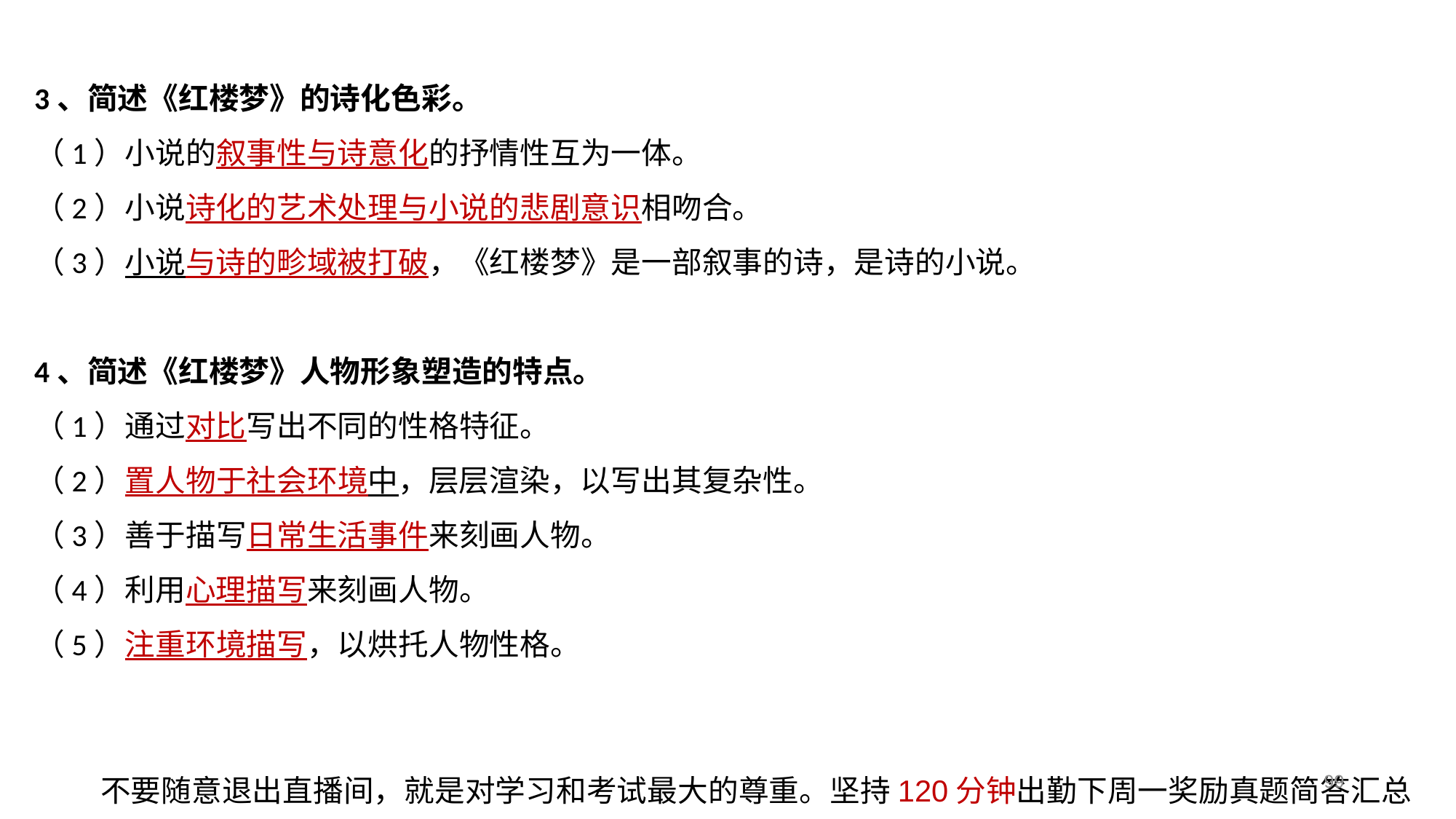

3、简述《红楼梦》的诗化色彩。
（1）小说的叙事性与诗意化的抒情性互为一体。
（2）小说诗化的艺术处理与小说的悲剧意识相吻合。
（3）小说与诗的畛域被打破，《红楼梦》是一部叙事的诗，是诗的小说。

4、简述《红楼梦》人物形象塑造的特点。
（1）通过对比写出不同的性格特征。
（2）置人物于社会环境中，层层渲染，以写出其复杂性。
（3）善于描写日常生活事件来刻画人物。
（4）利用心理描写来刻画人物。
（5）注重环境描写，以烘托人物性格。
99